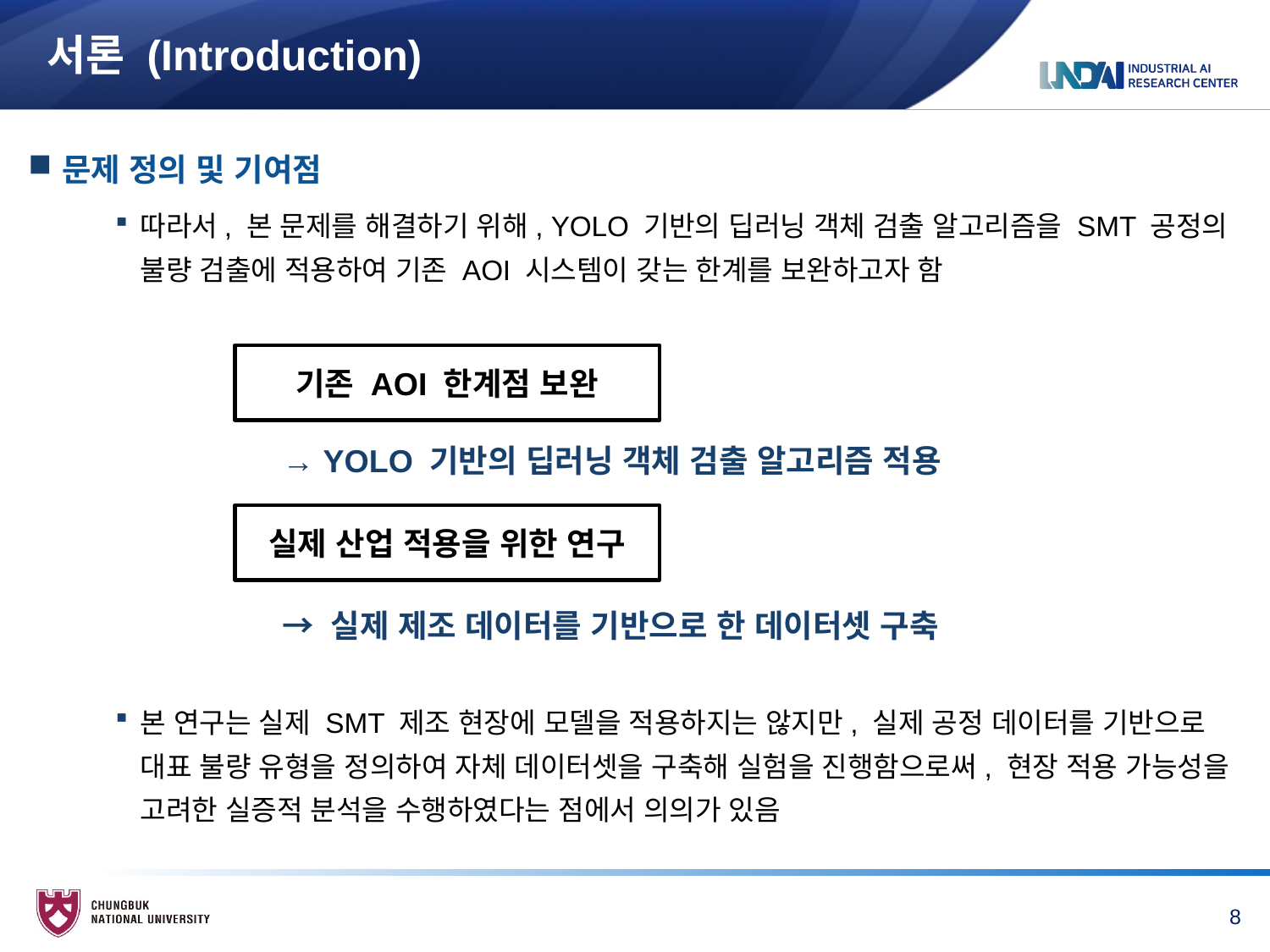

# 서론 (Introduction)
문제 정의 및 기여점
따라서, 본 문제를 해결하기 위해, YOLO 기반의 딥러닝 객체 검출 알고리즘을 SMT 공정의 불량 검출에 적용하여 기존 AOI 시스템이 갖는 한계를 보완하고자 함

본 연구는 실제 SMT 제조 현장에 모델을 적용하지는 않지만, 실제 공정 데이터를 기반으로 대표 불량 유형을 정의하여 자체 데이터셋을 구축해 실험을 진행함으로써, 현장 적용 가능성을 고려한 실증적 분석을 수행하였다는 점에서 의의가 있음
기존 AOI 한계점 보완
→ YOLO 기반의 딥러닝 객체 검출 알고리즘 적용
실제 산업 적용을 위한 연구
→ 실제 제조 데이터를 기반으로 한 데이터셋 구축